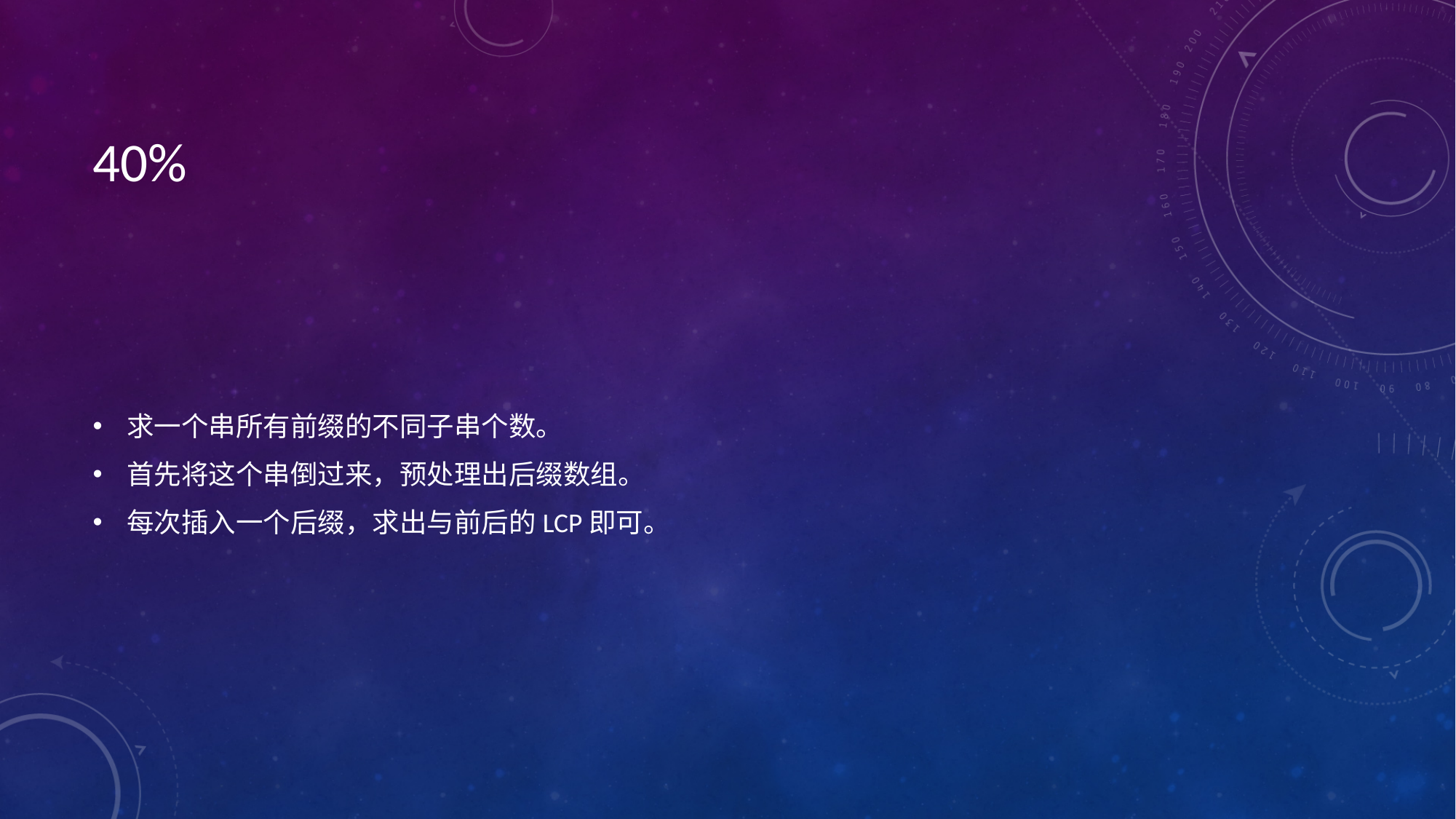

# 40%
求一个串所有前缀的不同子串个数。
首先将这个串倒过来，预处理出后缀数组。
每次插入一个后缀，求出与前后的LCP即可。